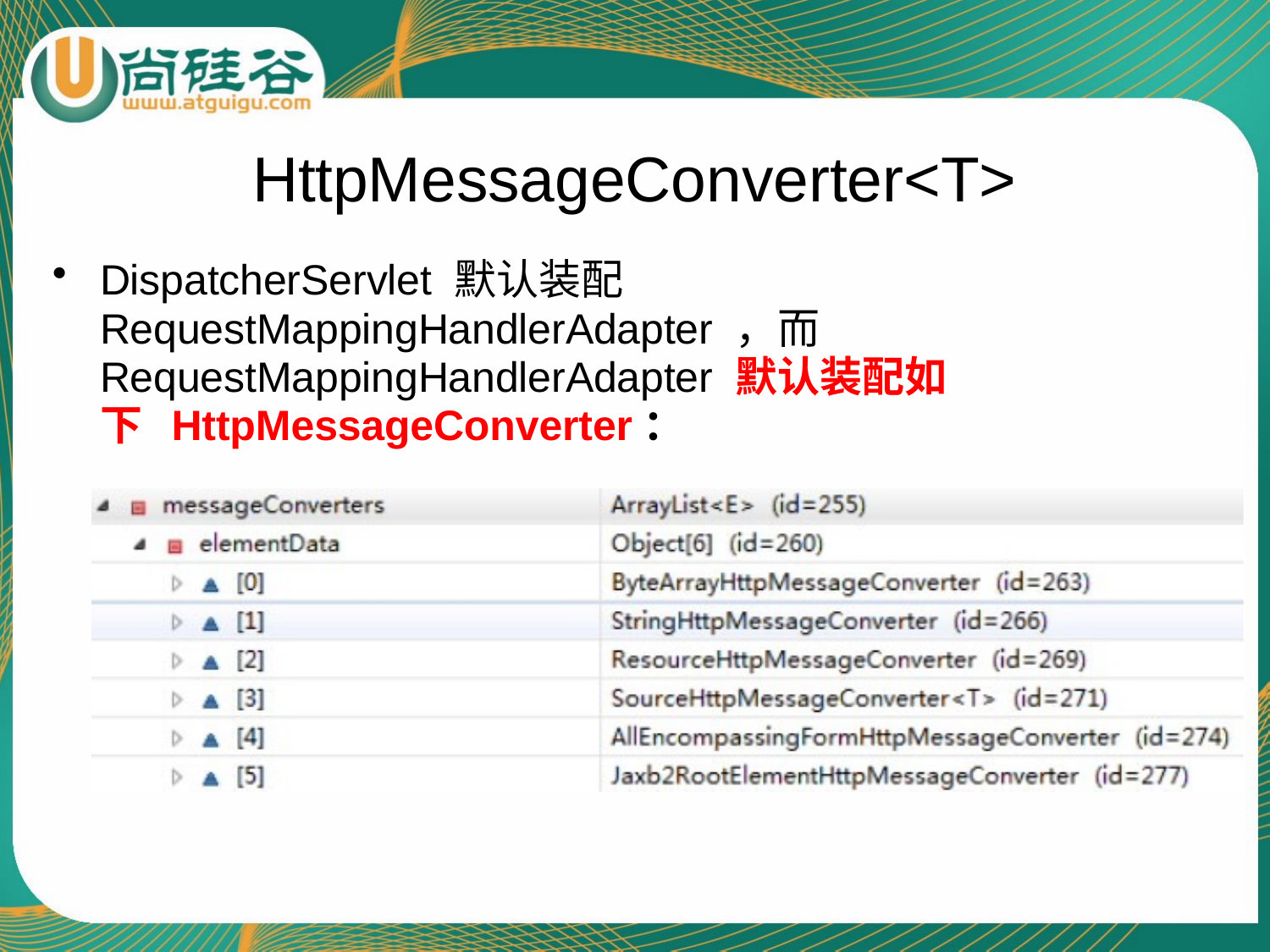

# HttpMessageConverter<T>
DispatcherServlet 默认装配  RequestMappingHandlerAdapter ，而  RequestMappingHandlerAdapter 默认装配如下  HttpMessageConverter：